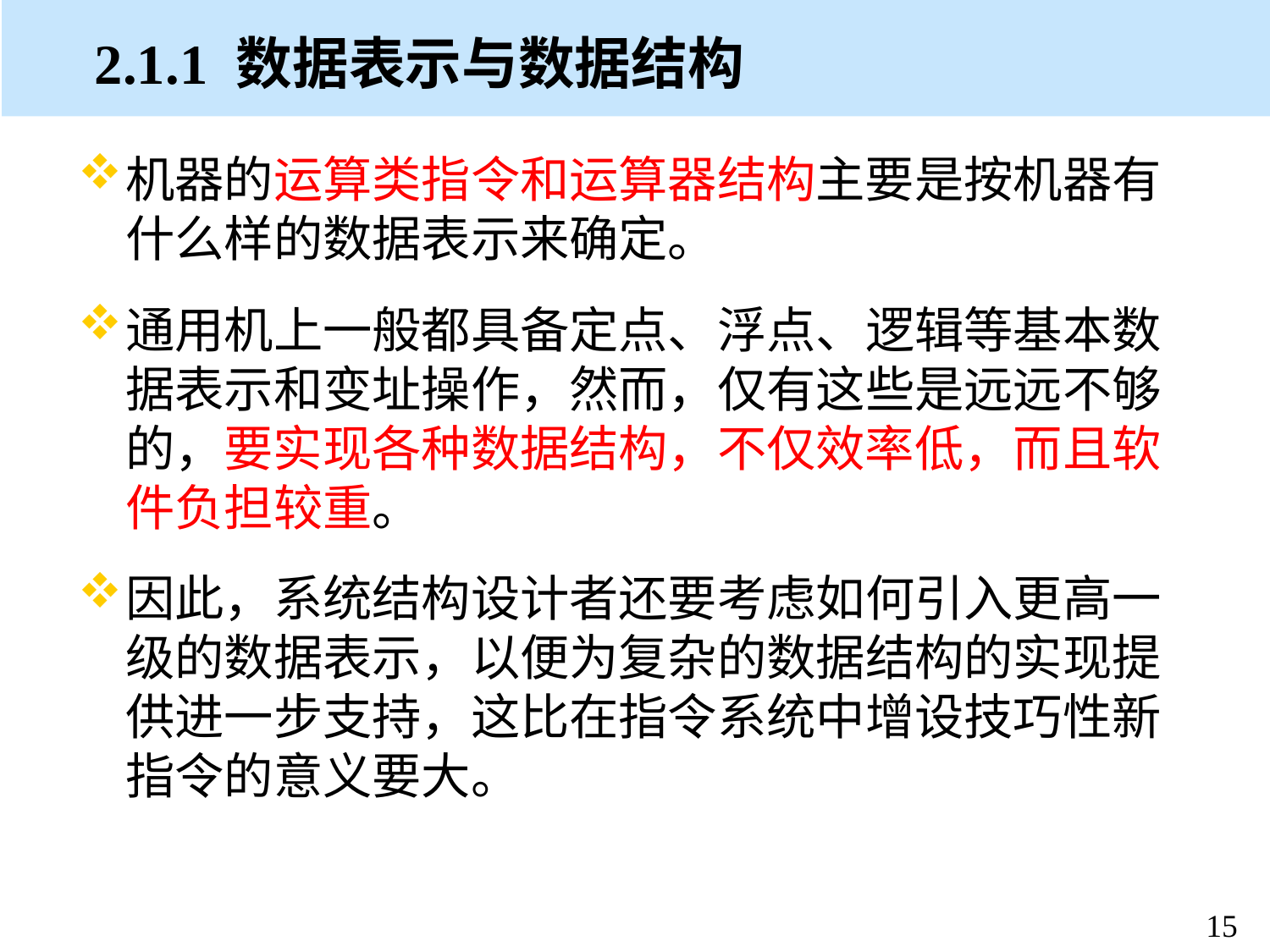

# 2.1.1 数据表示与数据结构
机器的运算类指令和运算器结构主要是按机器有什么样的数据表示来确定。
通用机上一般都具备定点、浮点、逻辑等基本数据表示和变址操作，然而，仅有这些是远远不够的，要实现各种数据结构，不仅效率低，而且软件负担较重。
因此，系统结构设计者还要考虑如何引入更高一级的数据表示，以便为复杂的数据结构的实现提供进一步支持，这比在指令系统中增设技巧性新指令的意义要大。